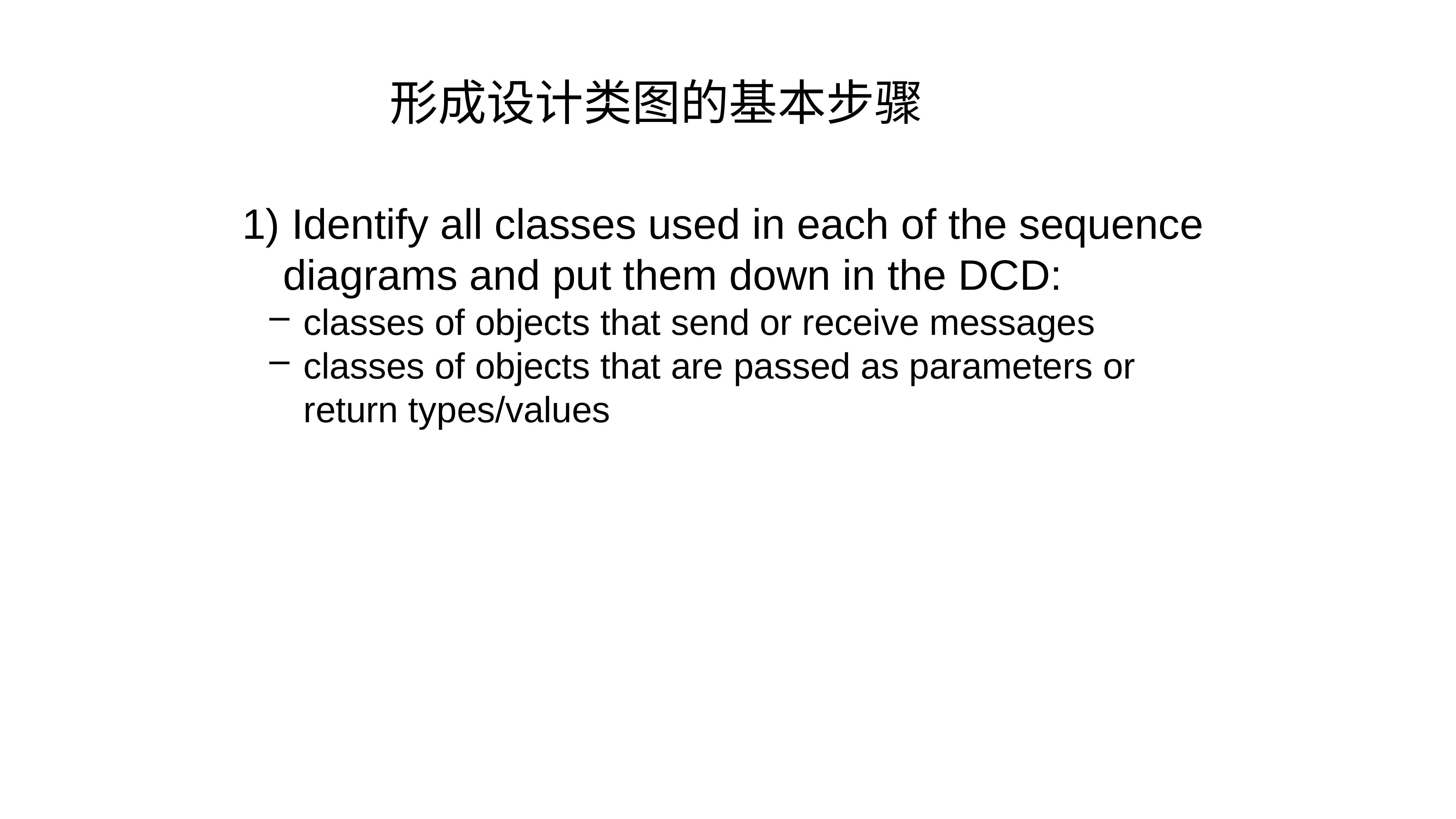

# 形成设计类图的基本步骤
1) Identify all classes used in each of the sequence diagrams and put them down in the DCD:
classes of objects that send or receive messages
classes of objects that are passed as parameters or return types/values